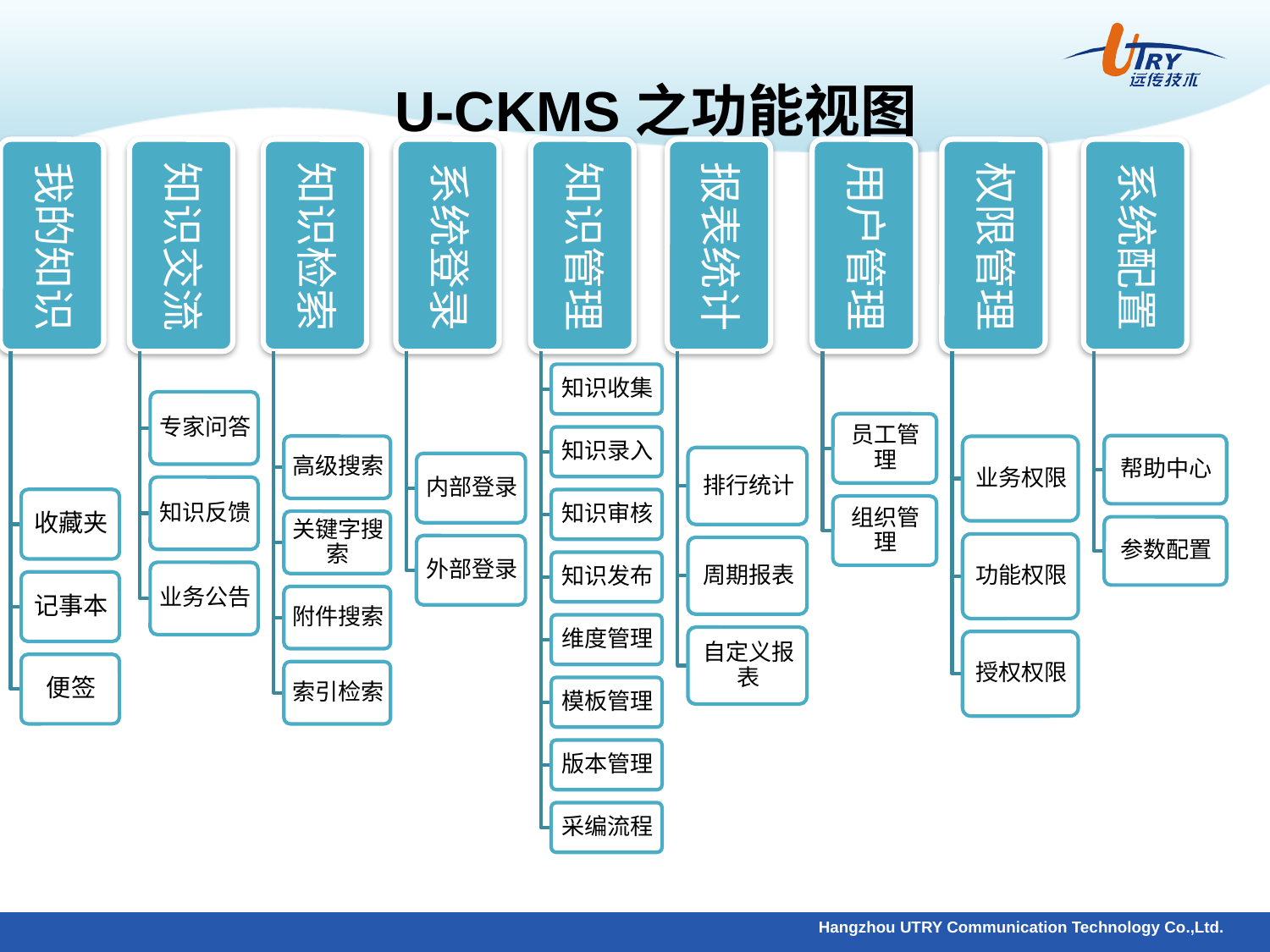

U-CKMS之功能视图
我的知识
收藏夹
记事本
便签
知识交流
专家问答
知识反馈
业务公告
知识检索
高级搜索
关键字搜索
附件搜索
索引检索
系统登录
内部登录
外部登录
知识管理
知识收集
知识录入
知识审核
知识发布
维度管理
模板管理
版本管理
采编流程
报表统计
排行统计
周期报表
自定义报表
用户管理
员工管理
组织管理
权限管理
业务权限
功能权限
授权权限
系统配置
帮助中心
参数配置